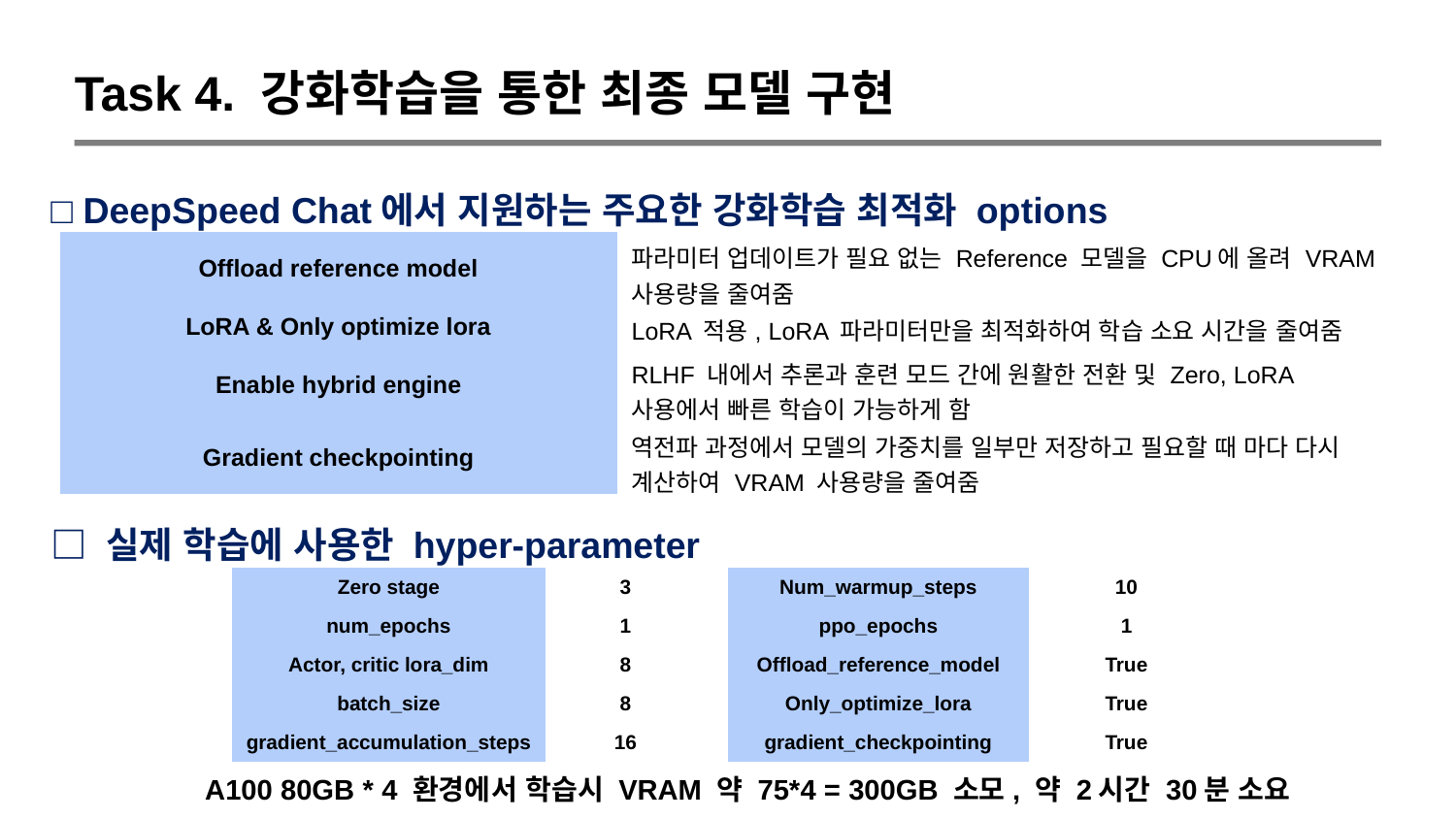

Task 4. 강화학습을 통한 최종 모델 구현
□ DeepSpeed Chat에서 지원하는 주요한 강화학습 최적화 options
| Offload reference model | 파라미터 업데이트가 필요 없는 Reference 모델을 CPU에 올려 VRAM 사용량을 줄여줌 |
| --- | --- |
| LoRA & Only optimize lora | LoRA 적용, LoRA 파라미터만을 최적화하여 학습 소요 시간을 줄여줌 |
| Enable hybrid engine | RLHF 내에서 추론과 훈련 모드 간에 원활한 전환 및 Zero, LoRA 사용에서 빠른 학습이 가능하게 함 |
| Gradient checkpointing | 역전파 과정에서 모델의 가중치를 일부만 저장하고 필요할 때 마다 다시 계산하여 VRAM 사용량을 줄여줌 |
□ 실제 학습에 사용한 hyper-parameter
| Num\_warmup\_steps | 10 |
| --- | --- |
| ppo\_epochs | 1 |
| Offload\_reference\_model | True |
| Only\_optimize\_lora | True |
| gradient\_checkpointing | True |
| Zero stage | 3 |
| --- | --- |
| num\_epochs | 1 |
| Actor, critic lora\_dim | 8 |
| batch\_size | 8 |
| gradient\_accumulation\_steps | 16 |
A100 80GB * 4 환경에서 학습시 VRAM 약 75*4 = 300GB 소모, 약 2시간 30분 소요